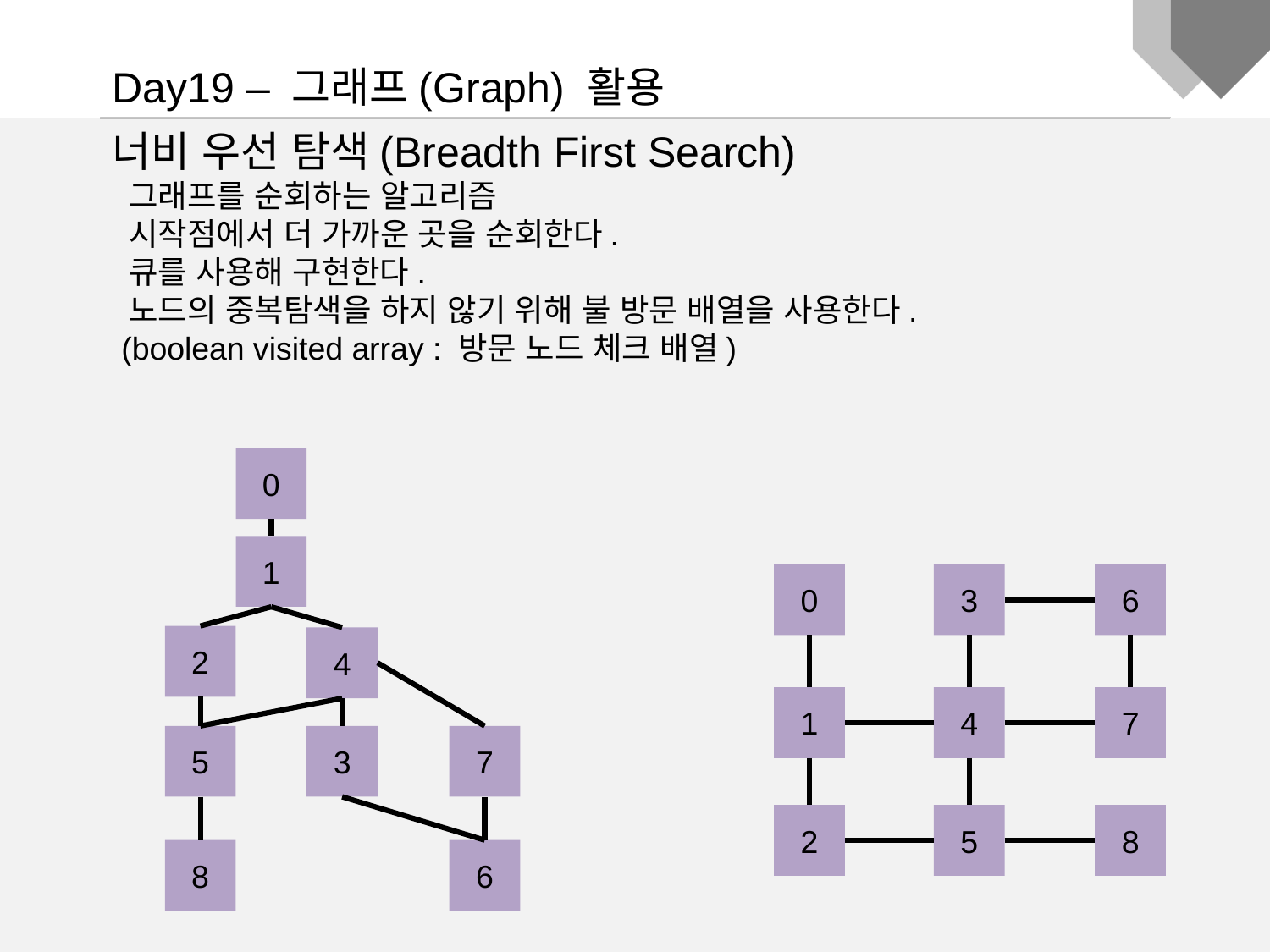

Day19 – 그래프(Graph) 활용
너비 우선 탐색(Breadth First Search)
 그래프를 순회하는 알고리즘
 시작점에서 더 가까운 곳을 순회한다.
 큐를 사용해 구현한다.
 노드의 중복탐색을 하지 않기 위해 불 방문 배열을 사용한다.
 (boolean visited array : 방문 노드 체크 배열)
0
1
0
3
6
1
4
7
2
5
8
2
4
5
3
7
6
8